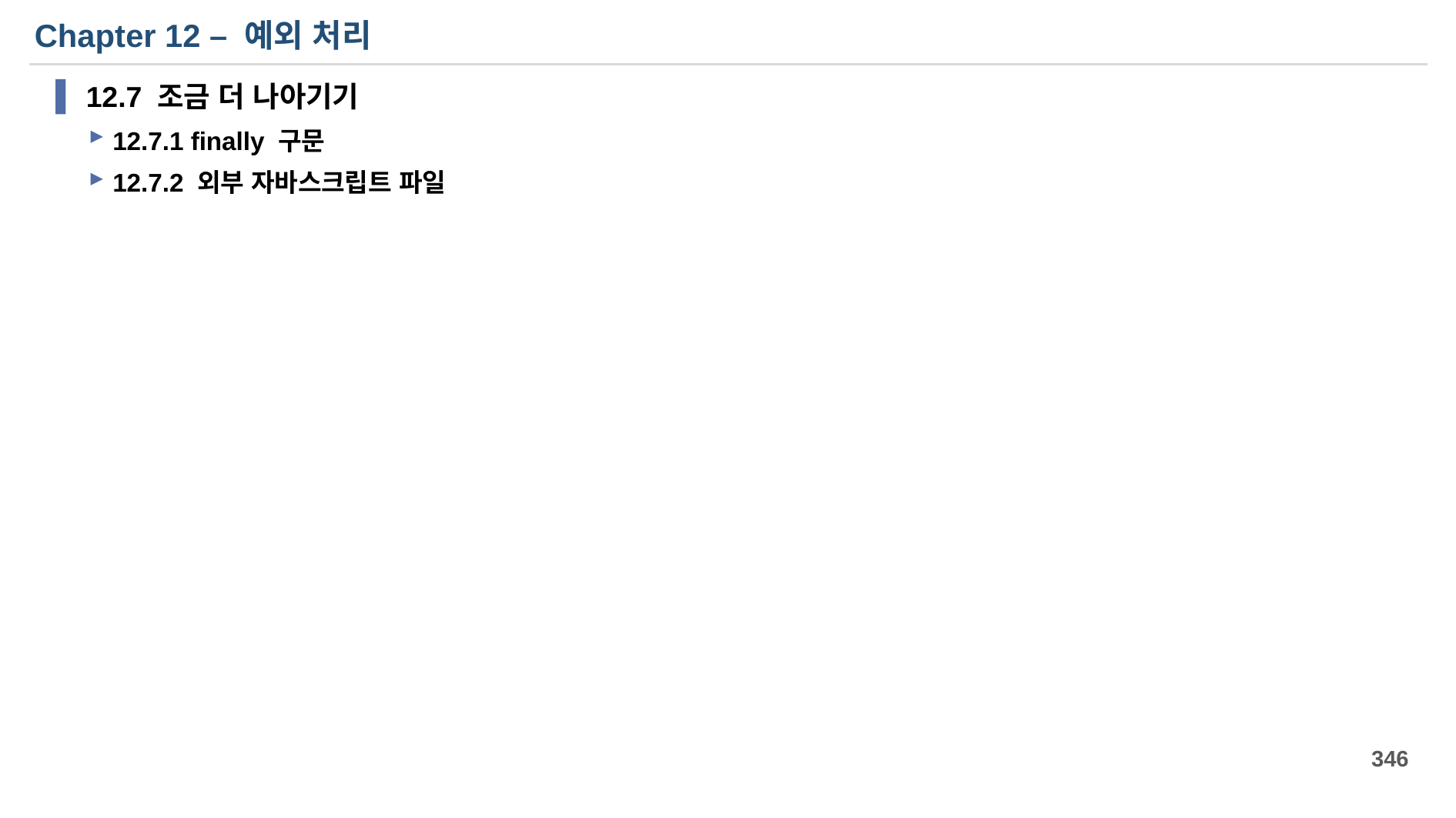

# Chapter 12 – 예외 처리
12.7 조금 더 나아기기
12.7.1 finally 구문
12.7.2 외부 자바스크립트 파일

346